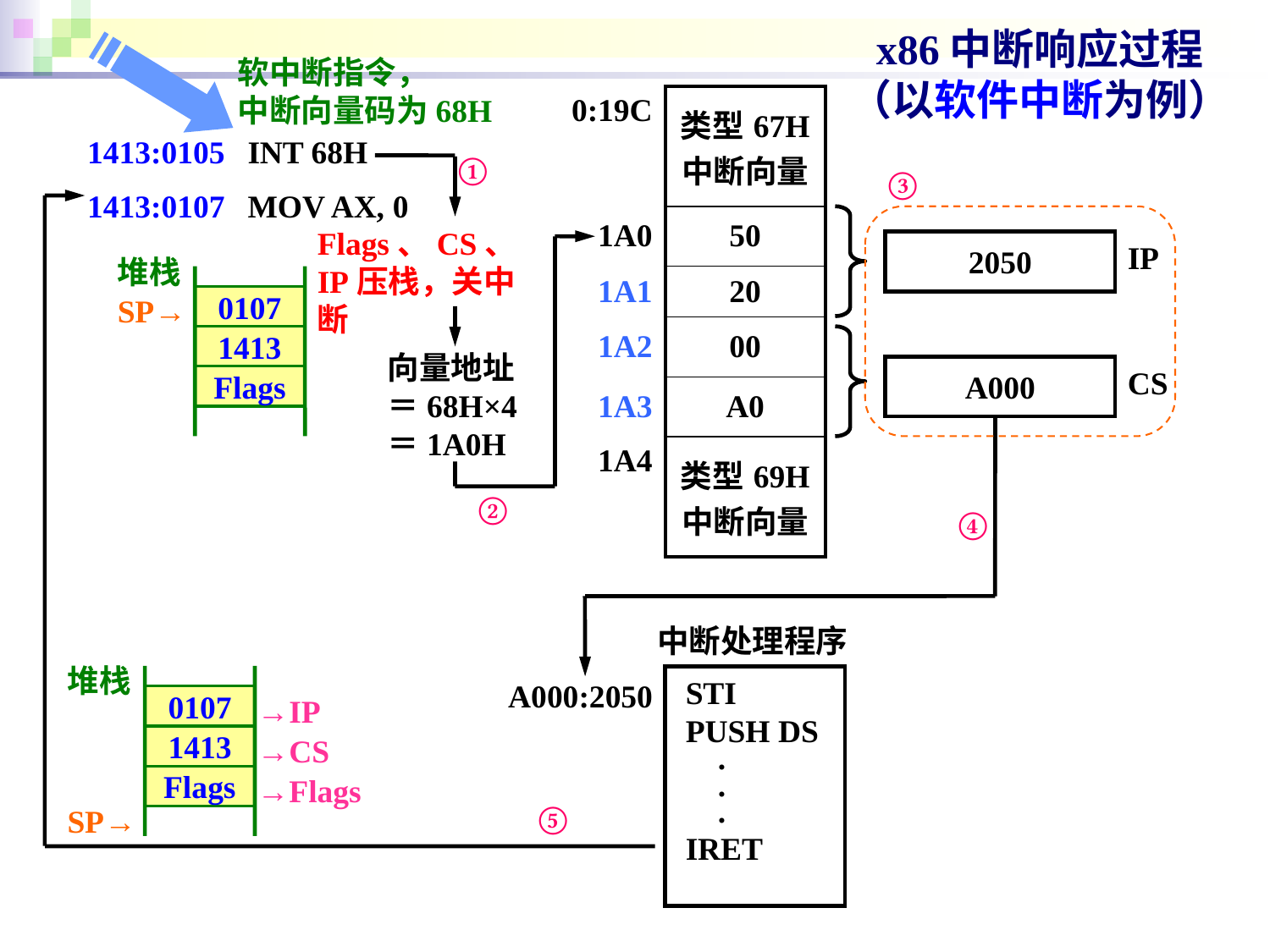

x86中断响应过程
（以软件中断为例）
软中断指令，
中断向量码为68H

| 0:19C | 类型67H 中断向量 |
| --- | --- |
| 1A0 | 50 |
| 1A1 | 20 |
| 1A2 | 00 |
| 1A3 | A0 |
| 1A4 | 类型69H 中断向量 |
1413:0105
1413:0107
INT 68H
MOV AX, 0
①

③

Flags、CS、IP压栈，关中断
2050
IP

堆栈

SP→
0107

1413

向量地址
＝68H×4
＝1A0H
A000
CS
Flags

②

④

中断处理程序
堆栈

 STI
 PUSH DS
     .
     .
     .
 IRET
A000:2050
→IP
0107
→CS
1413
→Flags
Flags
⑤
SP→